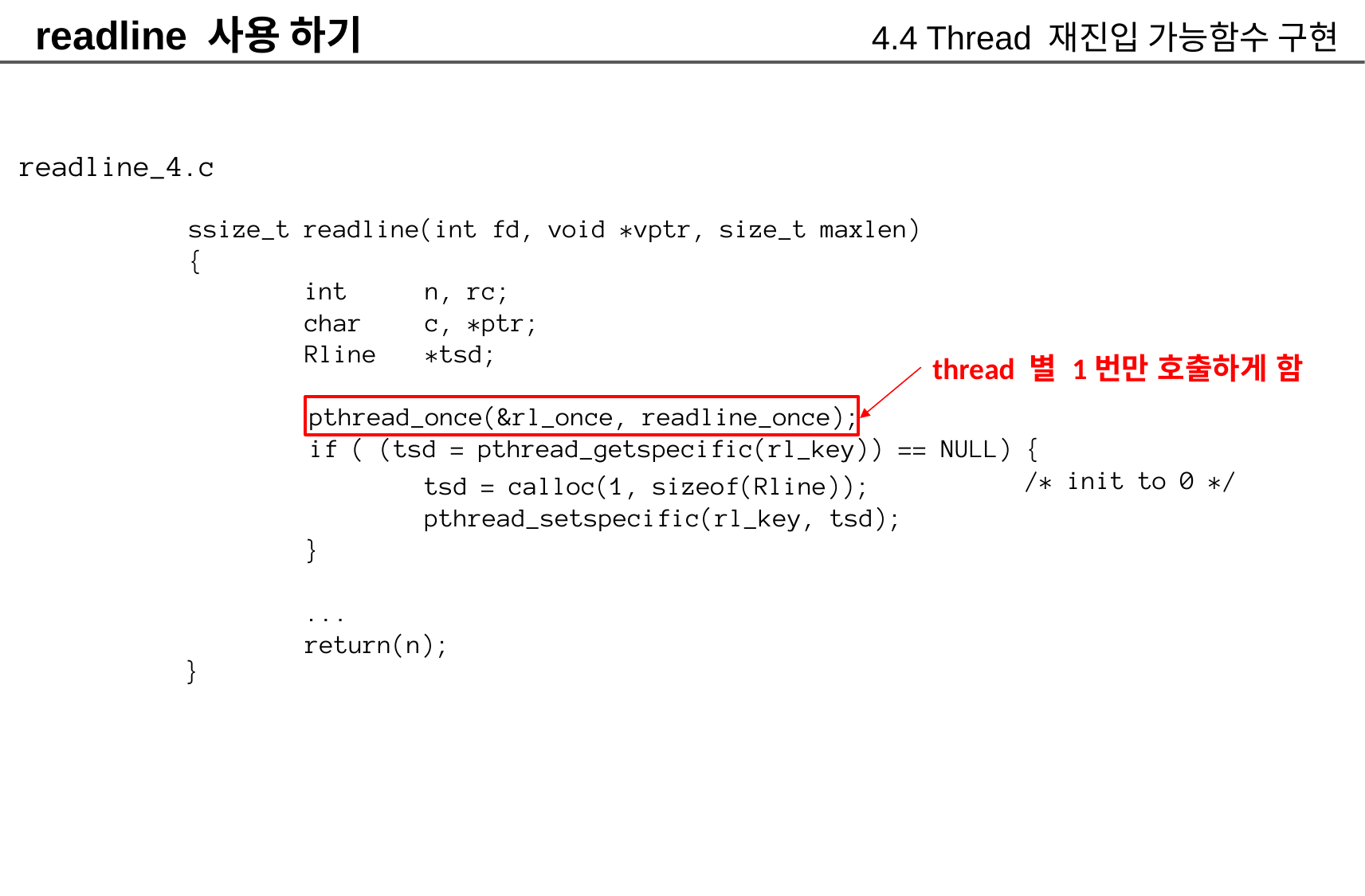

readline 사용 하기
4.4 Thread 재진입 가능함수 구현

readline_4.c

	ssize_t  readline(int  fd,  void  *vptr,  size_t  maxlen)
	{
int
char
Rline
n,  rc;
c,  *ptr;
*tsd;
thread 별 1번만 호출하게 함

pthread_once(&rl_once,  readline_once);
if  (  (tsd  =  pthread_getspecific(rl_key))  ==  NULL)  {
/*  init  to  0  */
	tsd  =  calloc(1,  sizeof(Rline));
	pthread_setspecific(rl_key,  tsd);
}

...
return(n);
}